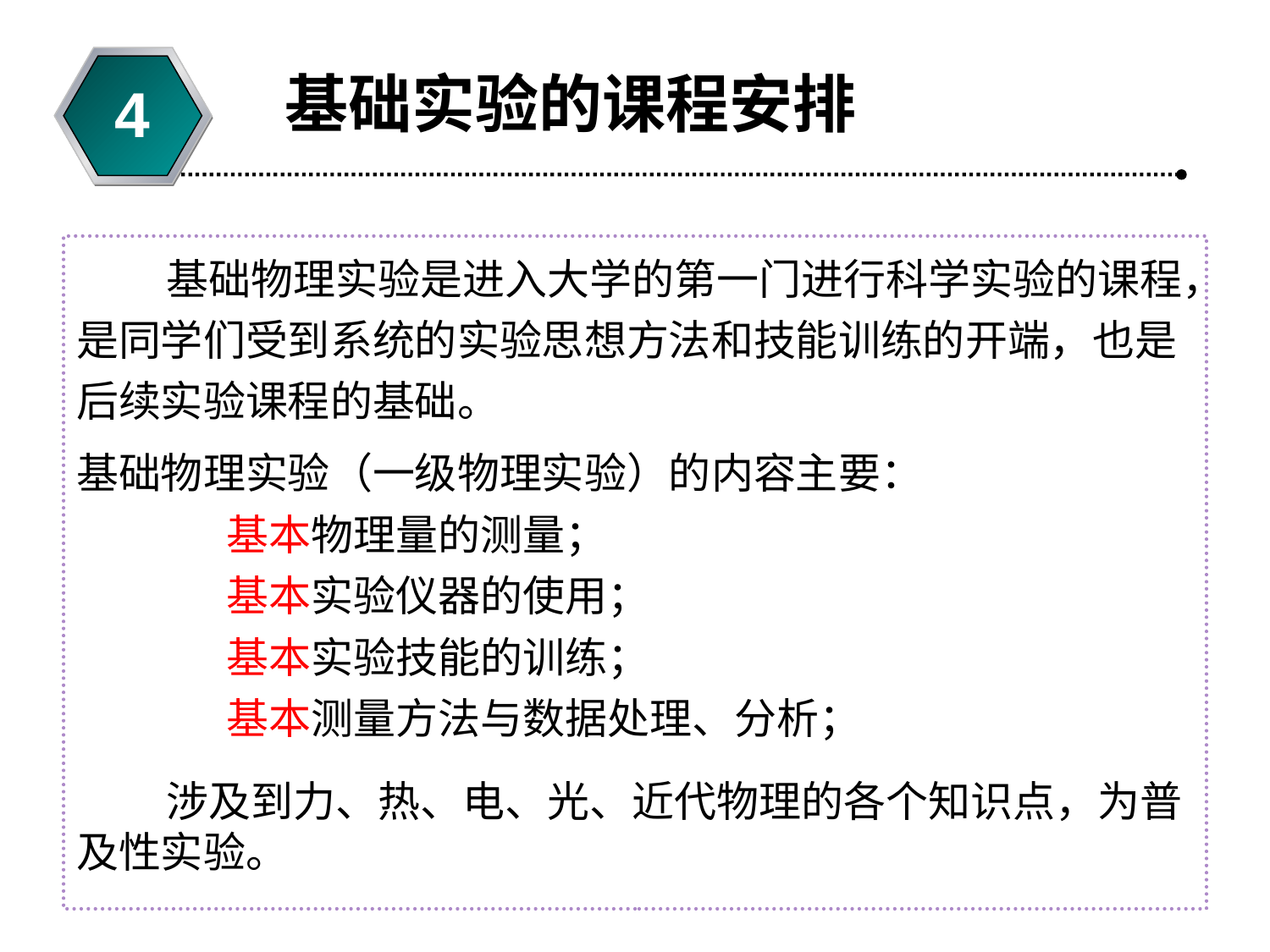

基础实验的课程安排
4

基础物理实验是进入大学的第一门进行科学实验的课程，是同学们受到系统的实验思想方法和技能训练的开端，也是后续实验课程的基础。
基础物理实验（一级物理实验）的内容主要：
基本物理量的测量；
基本实验仪器的使用；
基本实验技能的训练；
基本测量方法与数据处理、分析；
涉及到力、热、电、光、近代物理的各个知识点，为普及性实验。